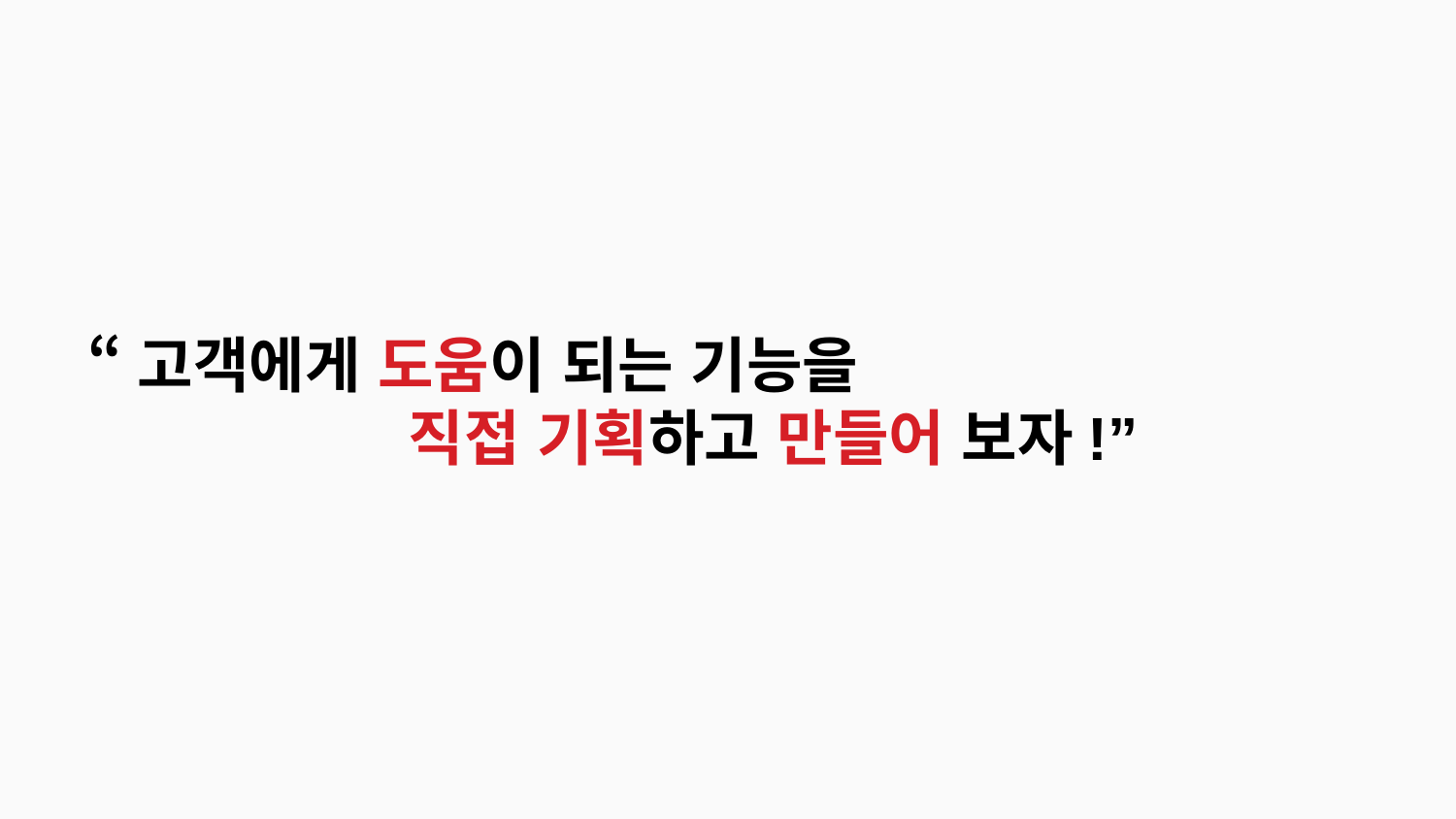

“고객에게 도움이 되는 기능을
                  직접 기획하고 만들어 보자!”